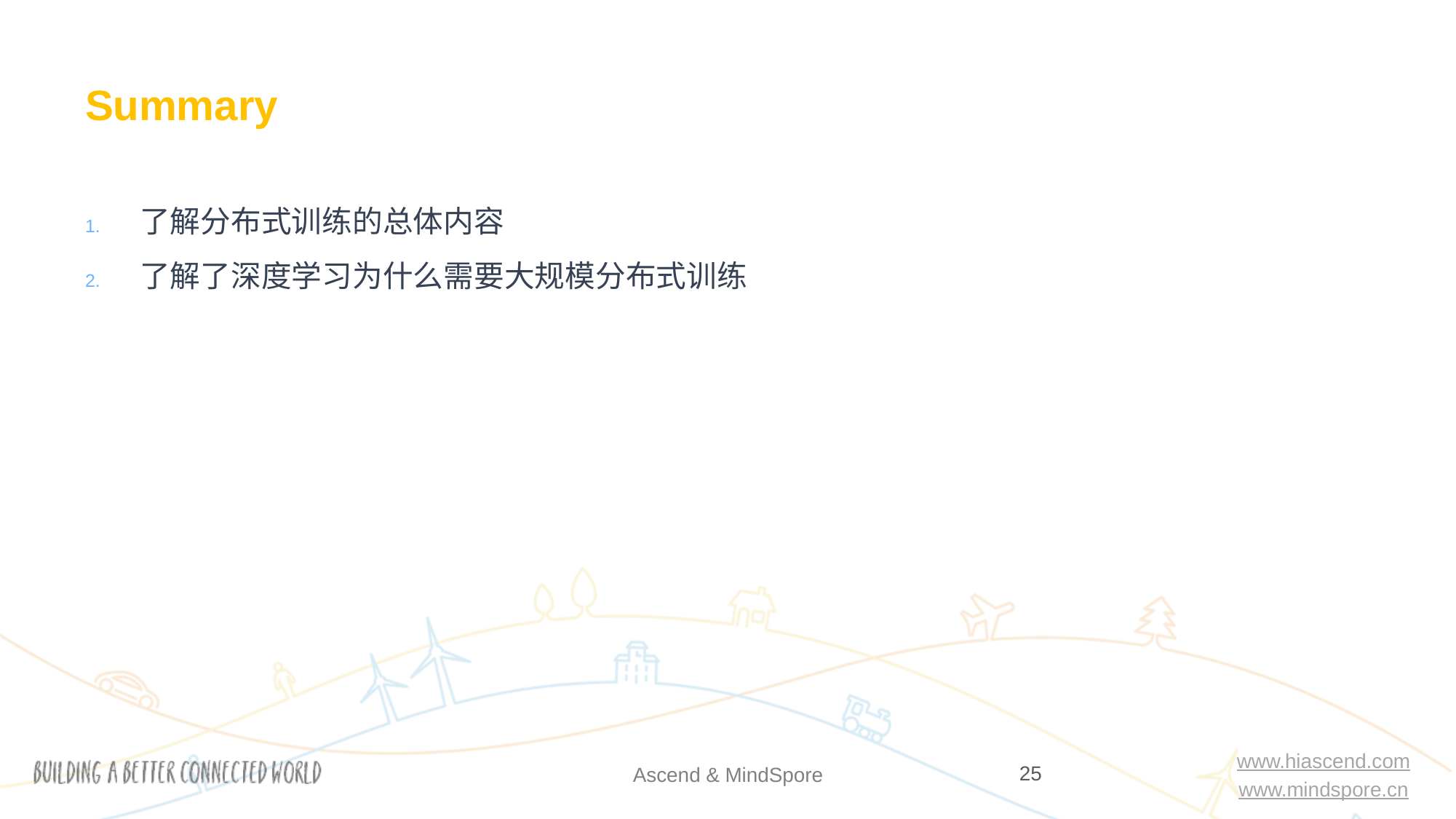

# Summary
了解分布式训练的总体内容
了解了深度学习为什么需要大规模分布式训练